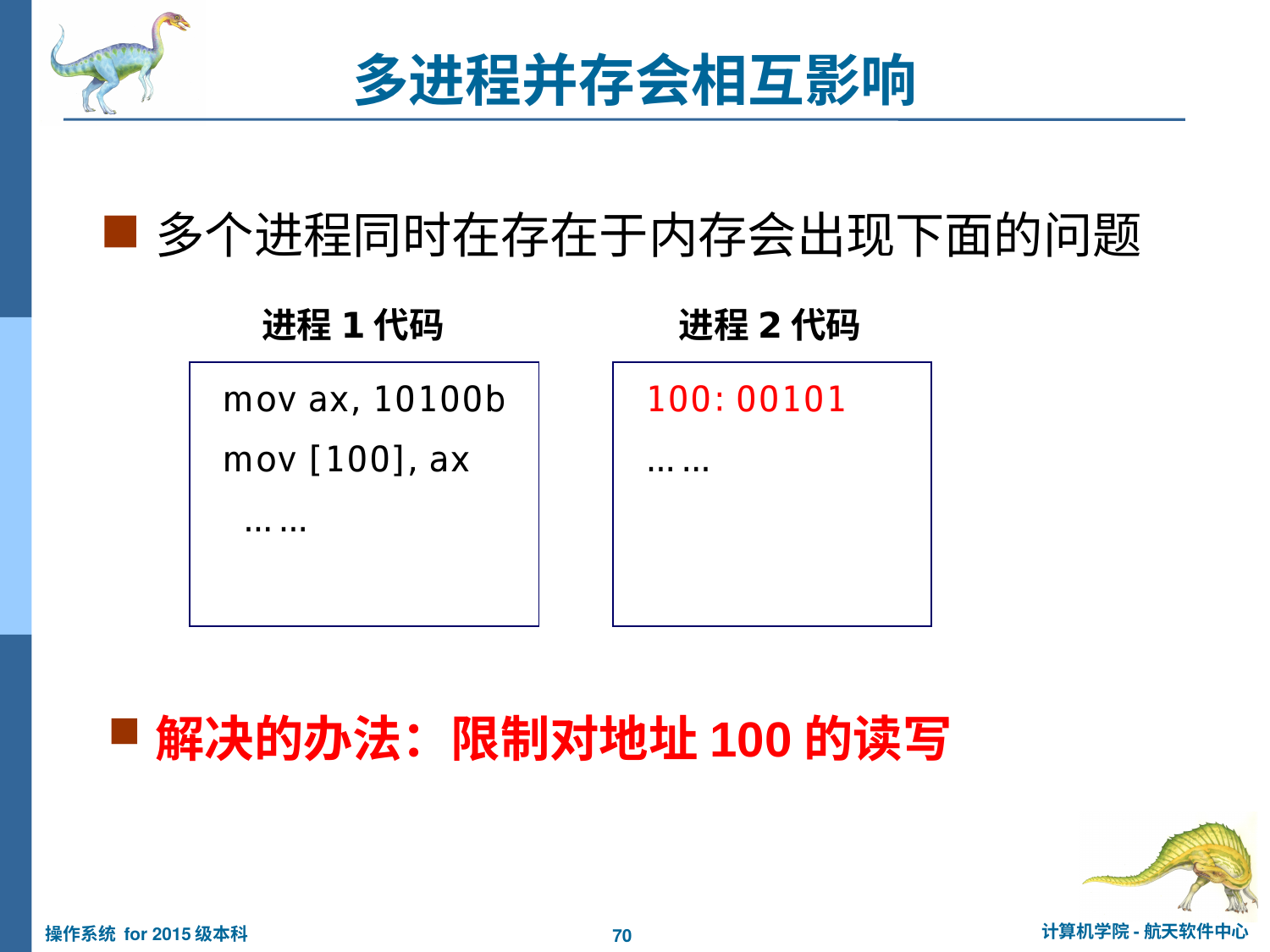

# 多进程并存会相互影响
多个进程同时在存在于内存会出现下面的问题
进程1代码

  mov ax, 10100b
  mov [100], ax
    ……
进程2代码

  100: 00101
  ……
解决的办法：限制对地址100的读写